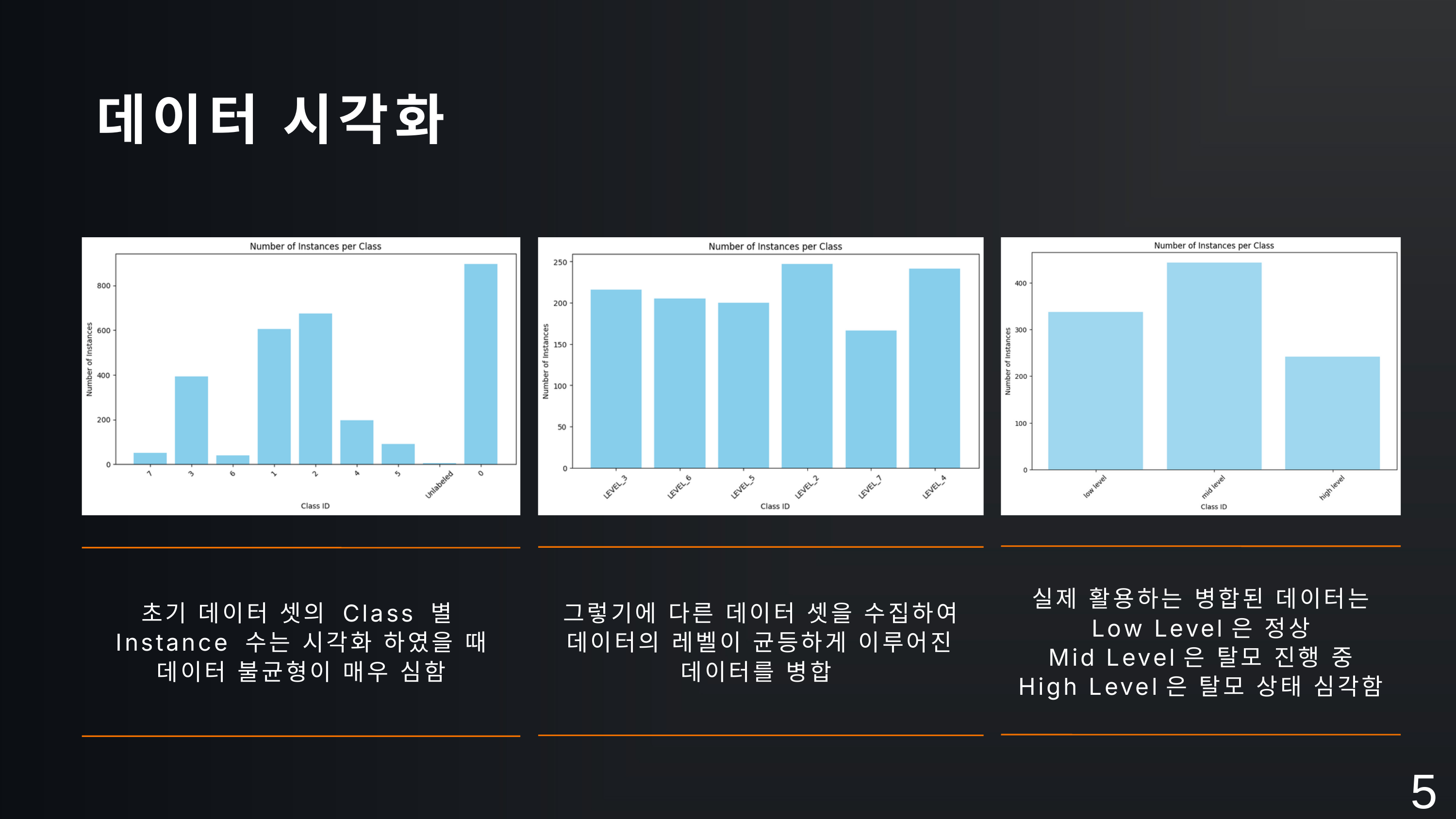

데이터 시각화

실제 활용하는 병합된 데이터는
Low Level은 정상
Mid Level은 탈모 진행 중
High Level은 탈모 상태 심각함
초기 데이터 셋의 Class 별
Instance 수는 시각화 하였을 때
데이터 불균형이 매우 심함
그렇기에 다른 데이터 셋을 수집하여
데이터의 레벨이 균등하게 이루어진 데이터를 병합

5